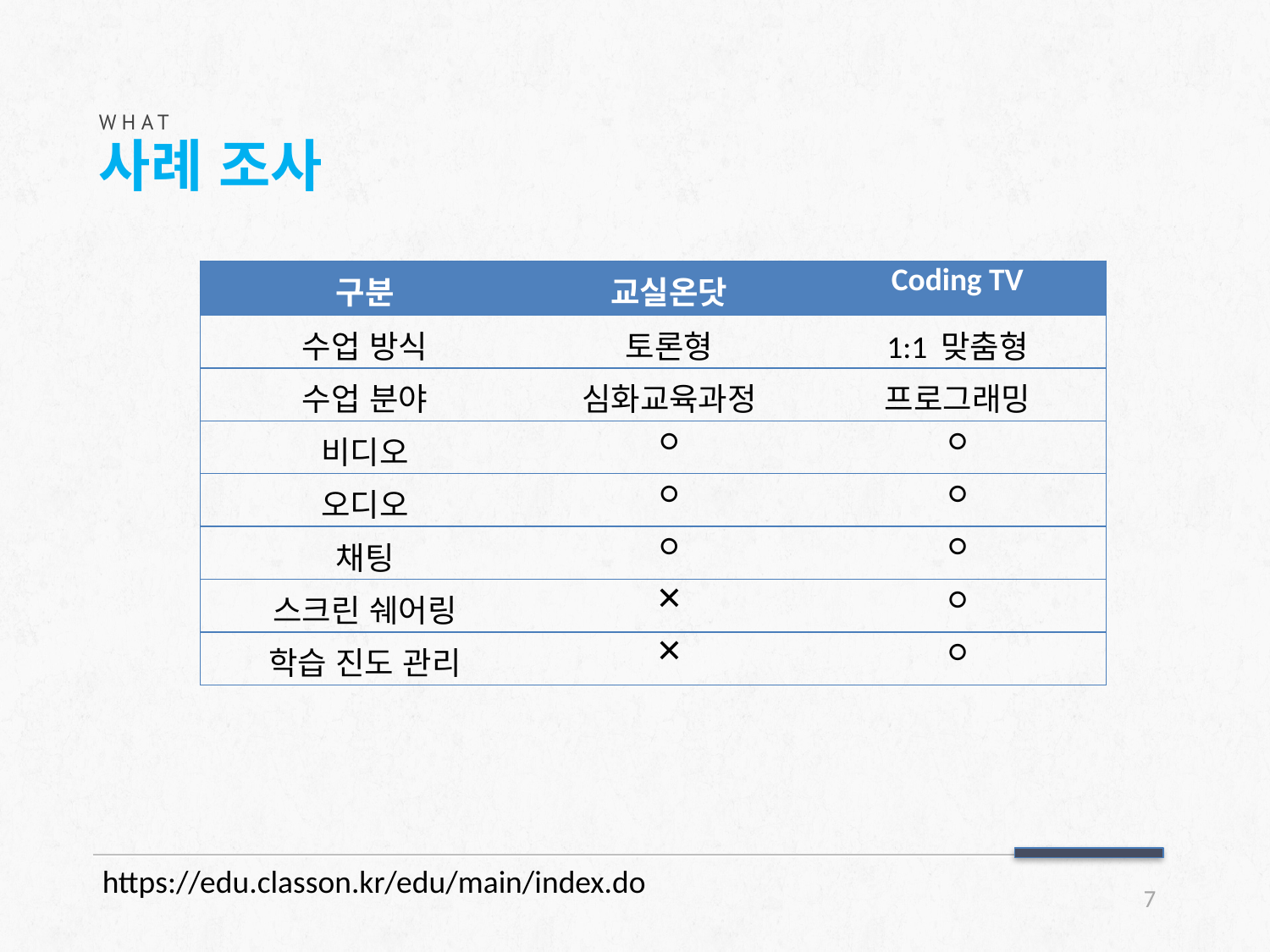

WHAT
사례 조사
#
| 구분 | 교실온닷 | Coding TV |
| --- | --- | --- |
| 수업 방식 | 토론형 | 1:1 맞춤형 |
| 수업 분야 | 심화교육과정 | 프로그래밍 |
| 비디오 | ○ | ○ |
| 오디오 | ○ | ○ |
| 채팅 | ○ | ○ |
| 스크린 쉐어링 | ✕ | ○ |
| 학습 진도 관리 | ✕ | ○ |
https://edu.classon.kr/edu/main/index.do
7